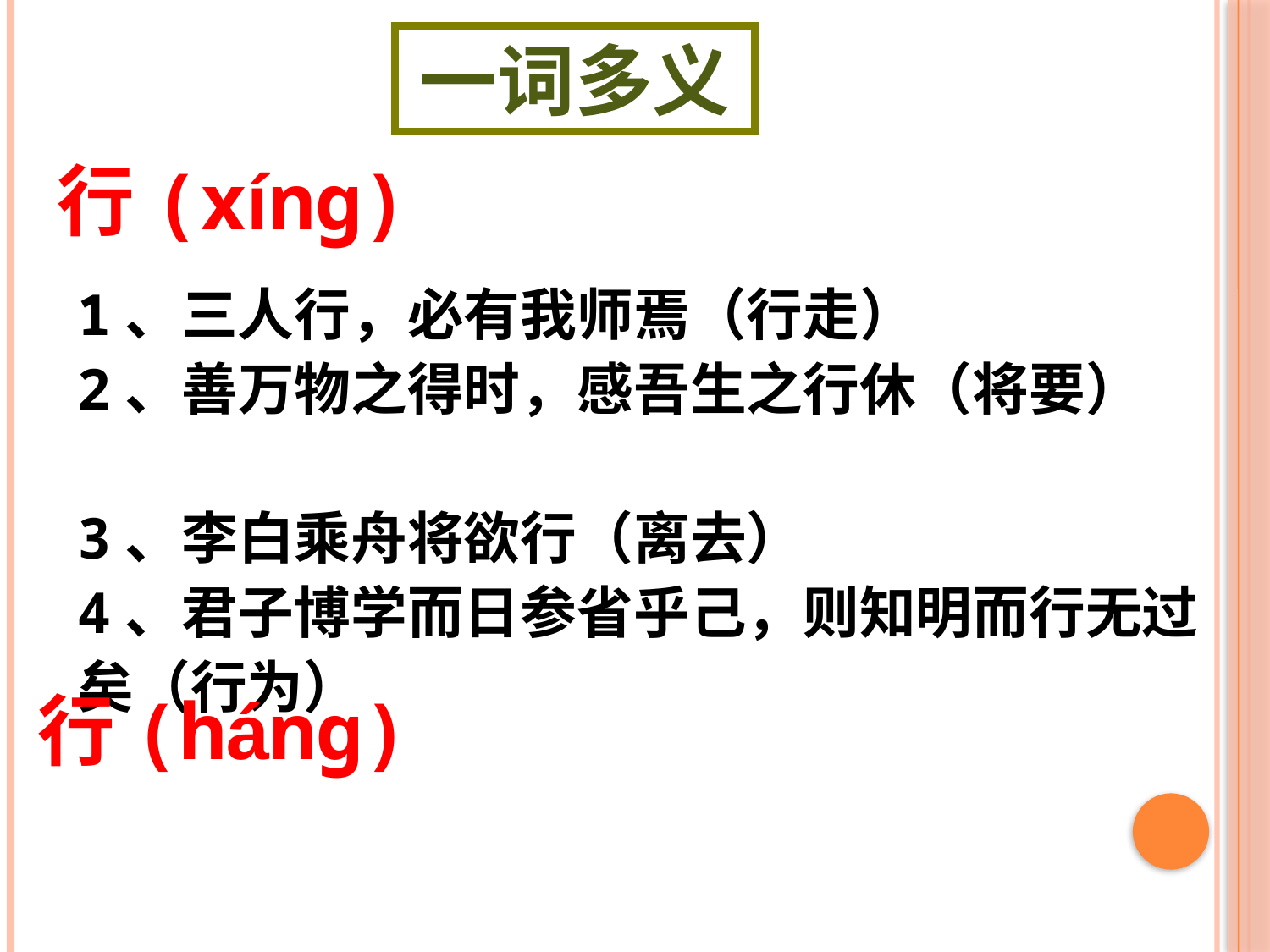

一词多义
行(xíng)
1、三人行，必有我师焉（行走）
2、善万物之得时，感吾生之行休（将要）
3、李白乘舟将欲行（离去）
4、君子博学而日参省乎己，则知明而行无过矣（行为）
行(háng)